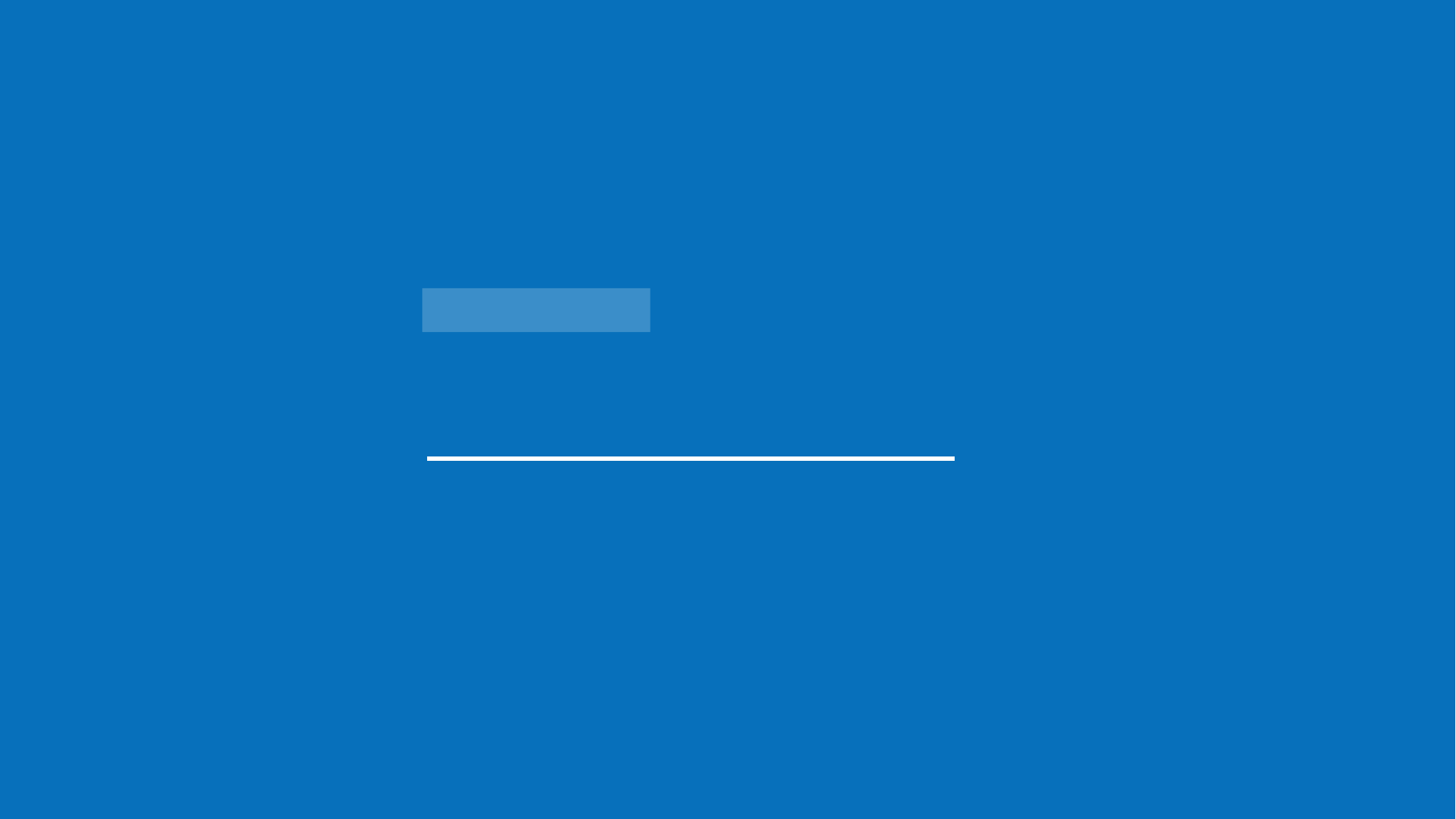

JAVA
PROJECT 5조

2018112277 김현진 2018113521 손지영
2018112842 이단비 2018111866 최수아